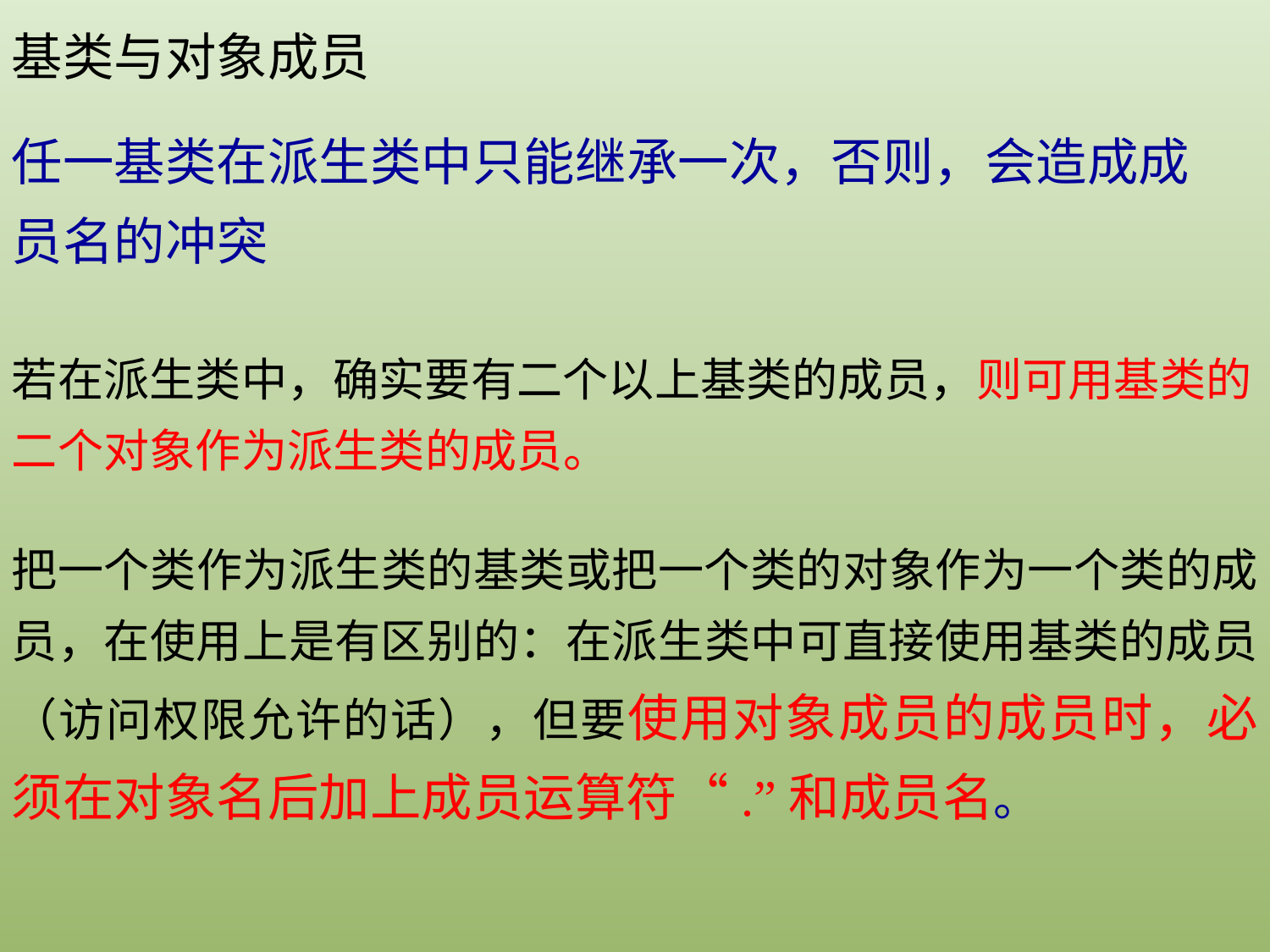

基类与对象成员
任一基类在派生类中只能继承一次，否则，会造成成员名的冲突
若在派生类中，确实要有二个以上基类的成员，则可用基类的二个对象作为派生类的成员。
把一个类作为派生类的基类或把一个类的对象作为一个类的成员，在使用上是有区别的：在派生类中可直接使用基类的成员（访问权限允许的话），但要使用对象成员的成员时，必须在对象名后加上成员运算符“.”和成员名。
747